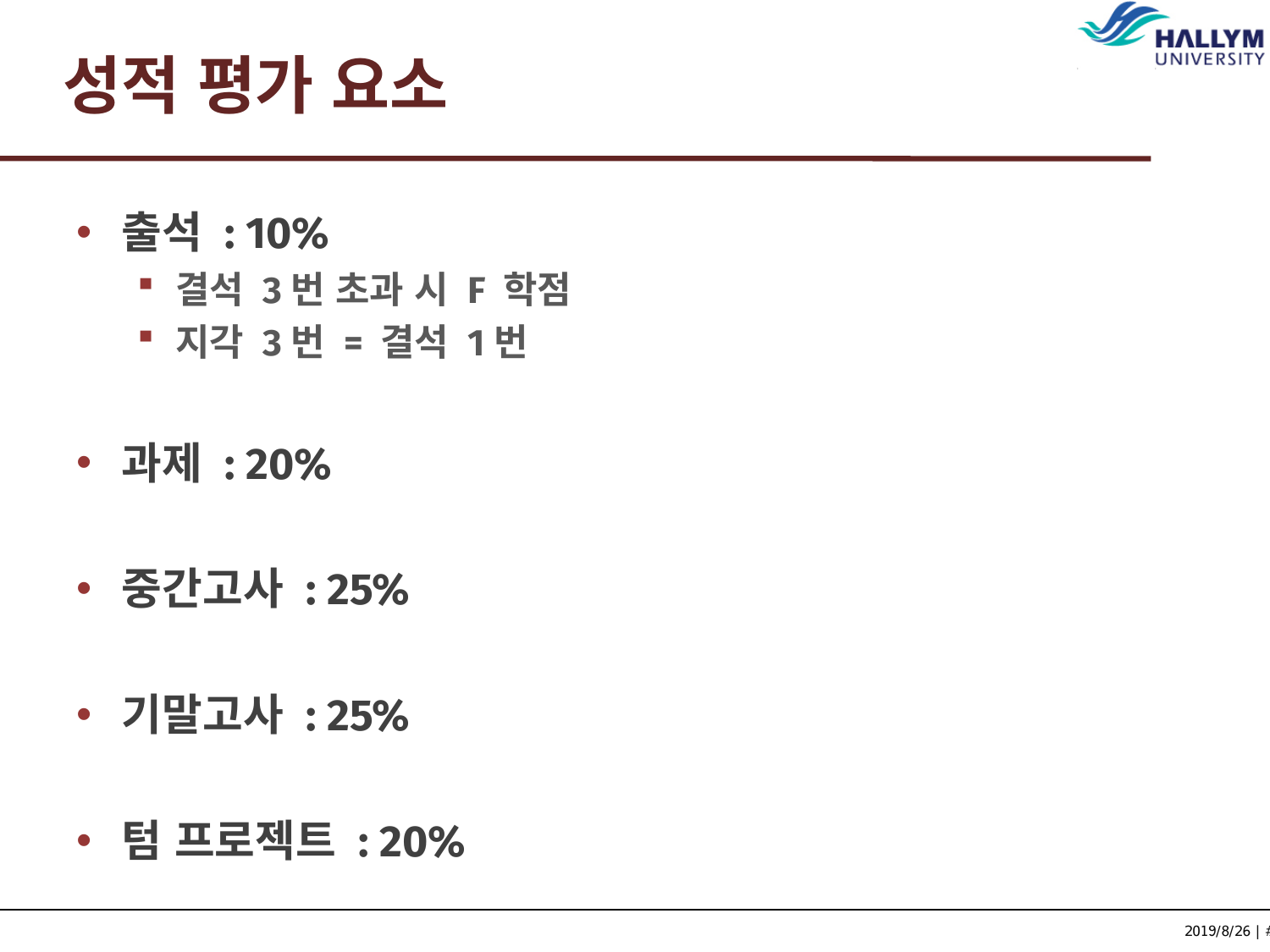

# 성적 평가 요소
출석 : 10%
결석 3번 초과 시 F 학점
지각 3번 = 결석 1번

과제 : 20%

중간고사 : 25%

기말고사 : 25%

텀 프로젝트 : 20%